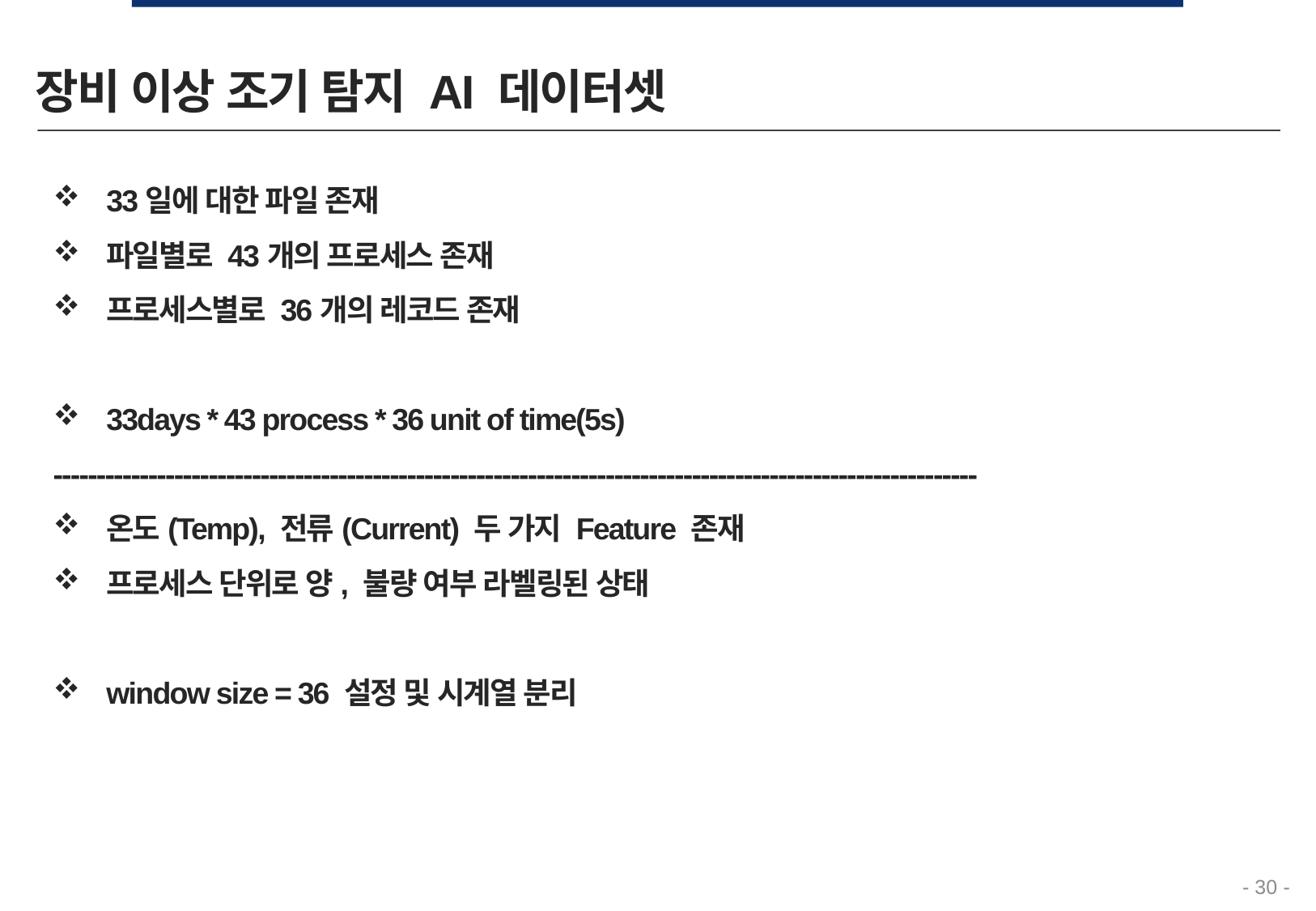

장비 이상 조기 탐지 AI 데이터셋
33일에 대한 파일 존재
파일별로 43개의 프로세스 존재
프로세스별로 36개의 레코드 존재

33days * 43 process * 36 unit of time(5s)
-----------------------------------------------------------------------------------------------------------
온도(Temp), 전류(Current) 두 가지 Feature 존재
프로세스 단위로 양, 불량 여부 라벨링된 상태

window size = 36 설정 및 시계열 분리
- 30 -